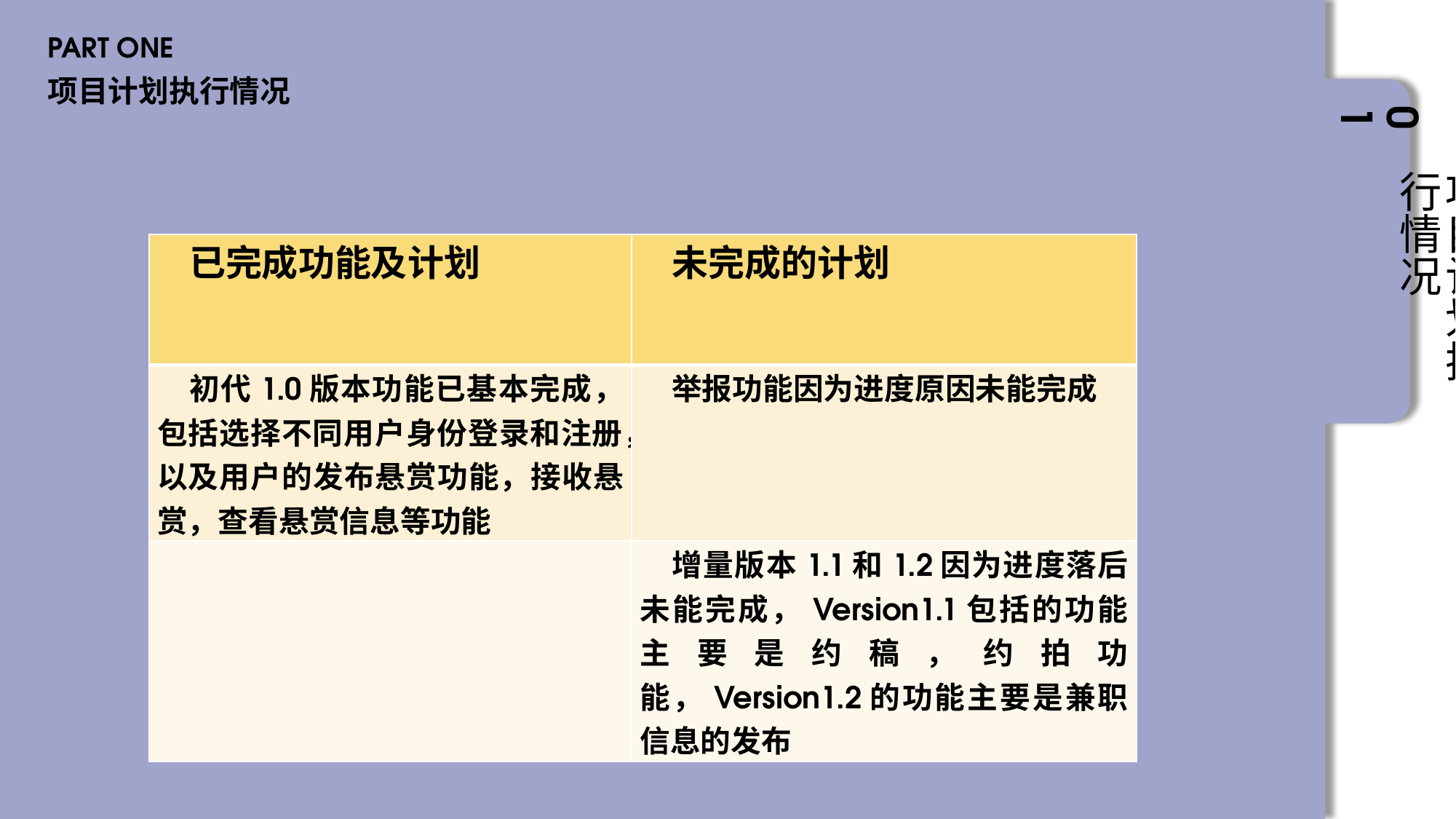

PART ONE
项目计划执行情况

01
项目计划执行情况

| 已完成功能及计划 | 未完成的计划 |
| --- | --- |
| 初代1.0版本功能已基本完成，包括选择不同用户身份登录和注册，以及用户的发布悬赏功能，接收悬赏，查看悬赏信息等功能 | 举报功能因为进度原因未能完成 |
|  | 增量版本1.1和1.2因为进度落后未能完成，Version1.1包括的功能主要是约稿，约拍功能，Version1.2的功能主要是兼职信息的发布 |